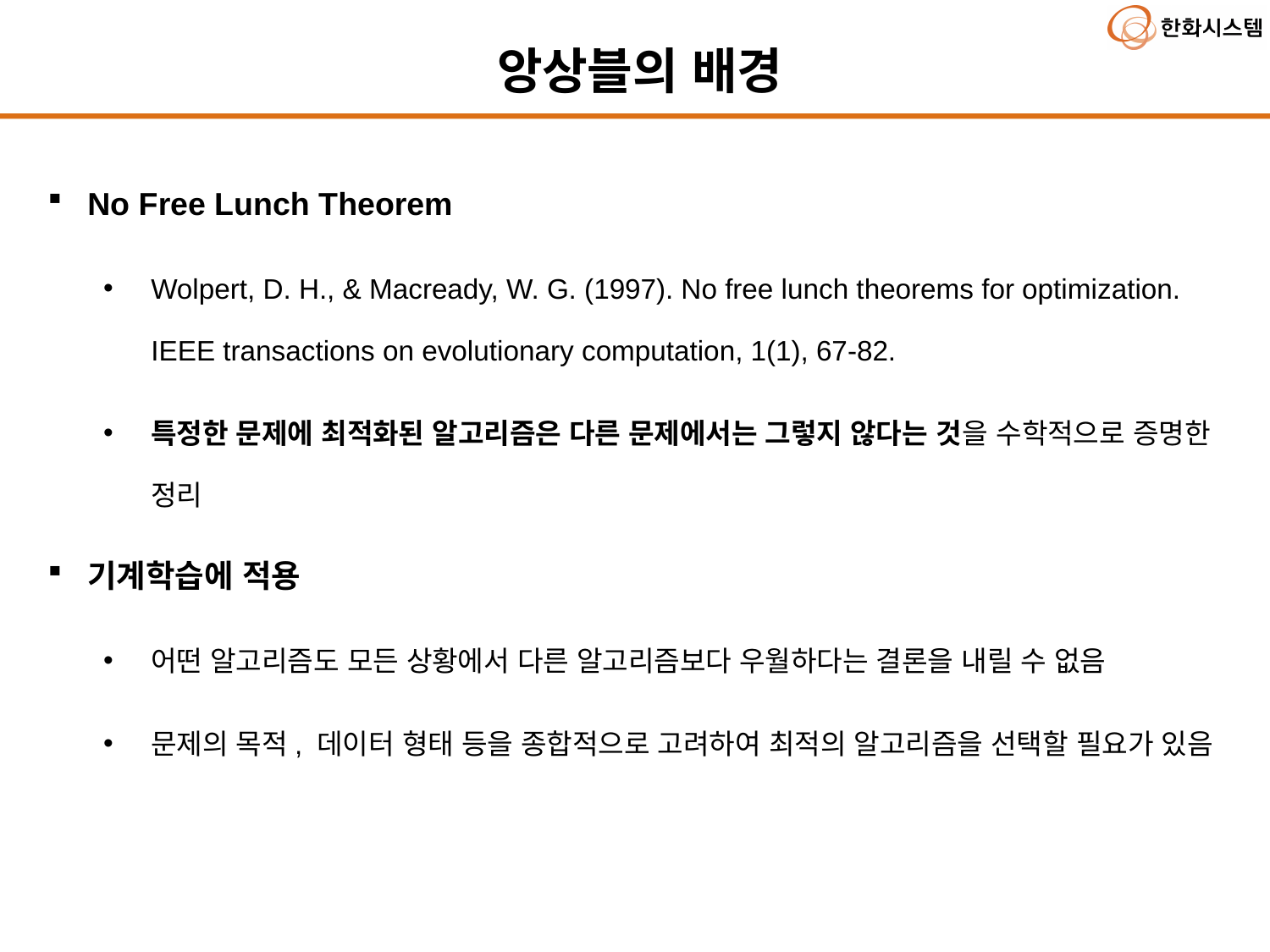

앙상블의 배경
No Free Lunch Theorem
Wolpert, D. H., & Macready, W. G. (1997). No free lunch theorems for optimization. IEEE transactions on evolutionary computation, 1(1), 67-82.
특정한 문제에 최적화된 알고리즘은 다른 문제에서는 그렇지 않다는 것을 수학적으로 증명한 정리
기계학습에 적용
어떤 알고리즘도 모든 상황에서 다른 알고리즘보다 우월하다는 결론을 내릴 수 없음
문제의 목적, 데이터 형태 등을 종합적으로 고려하여 최적의 알고리즘을 선택할 필요가 있음